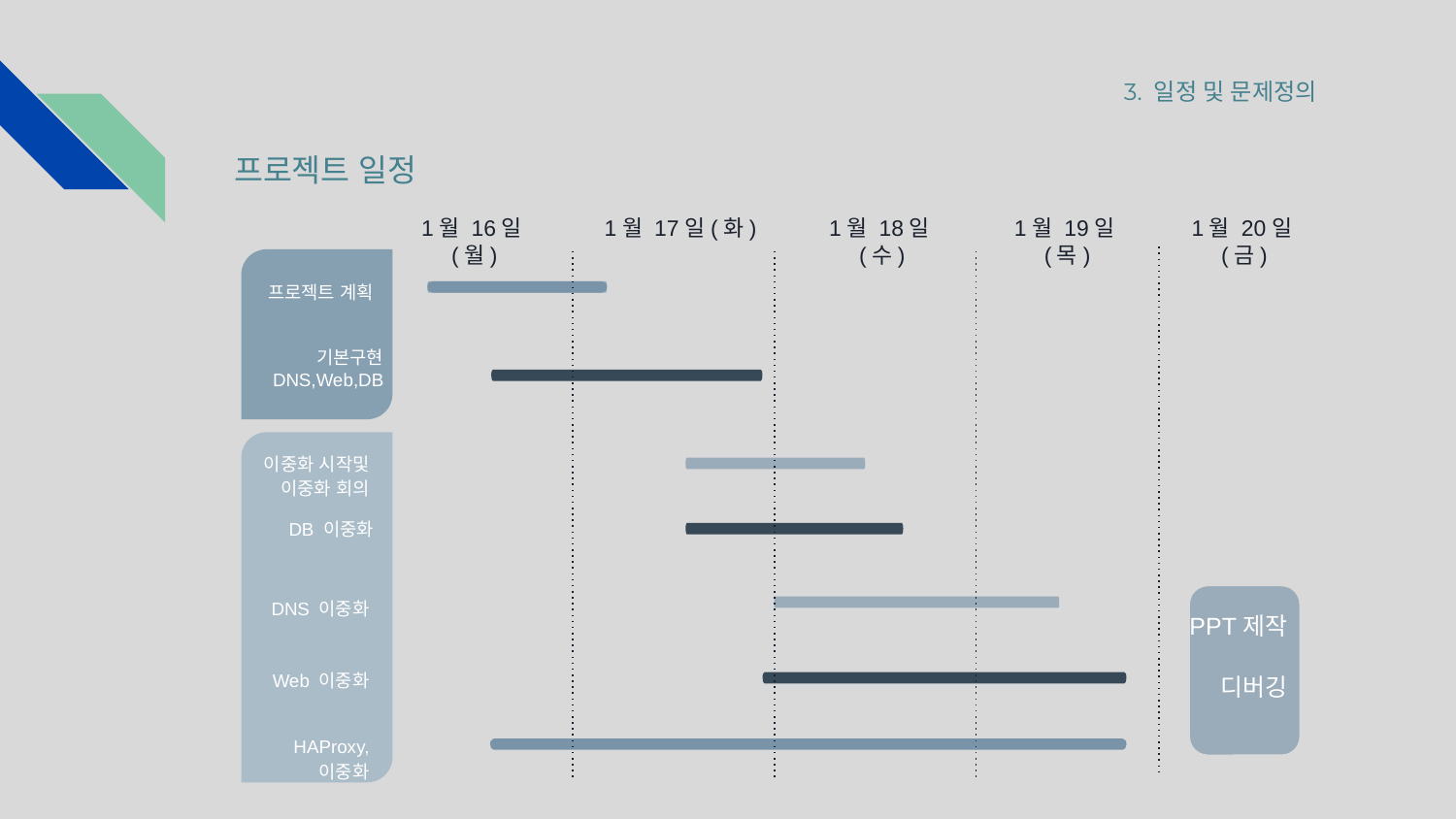

3. 일정 및 문제정의
# 프로젝트 일정
1월 17일(화)

1월 18일(수)
1월 19일(목)
1월 20일(금)
1월 16일(월)

프로젝트 계획
기본구현 DNS,Web,DB

이중화 시작및 이중화 회의
DB 이중화
DNS 이중화
Web 이중화

PPT제작
디버깅

HAProxy, 이중화
HAProxy